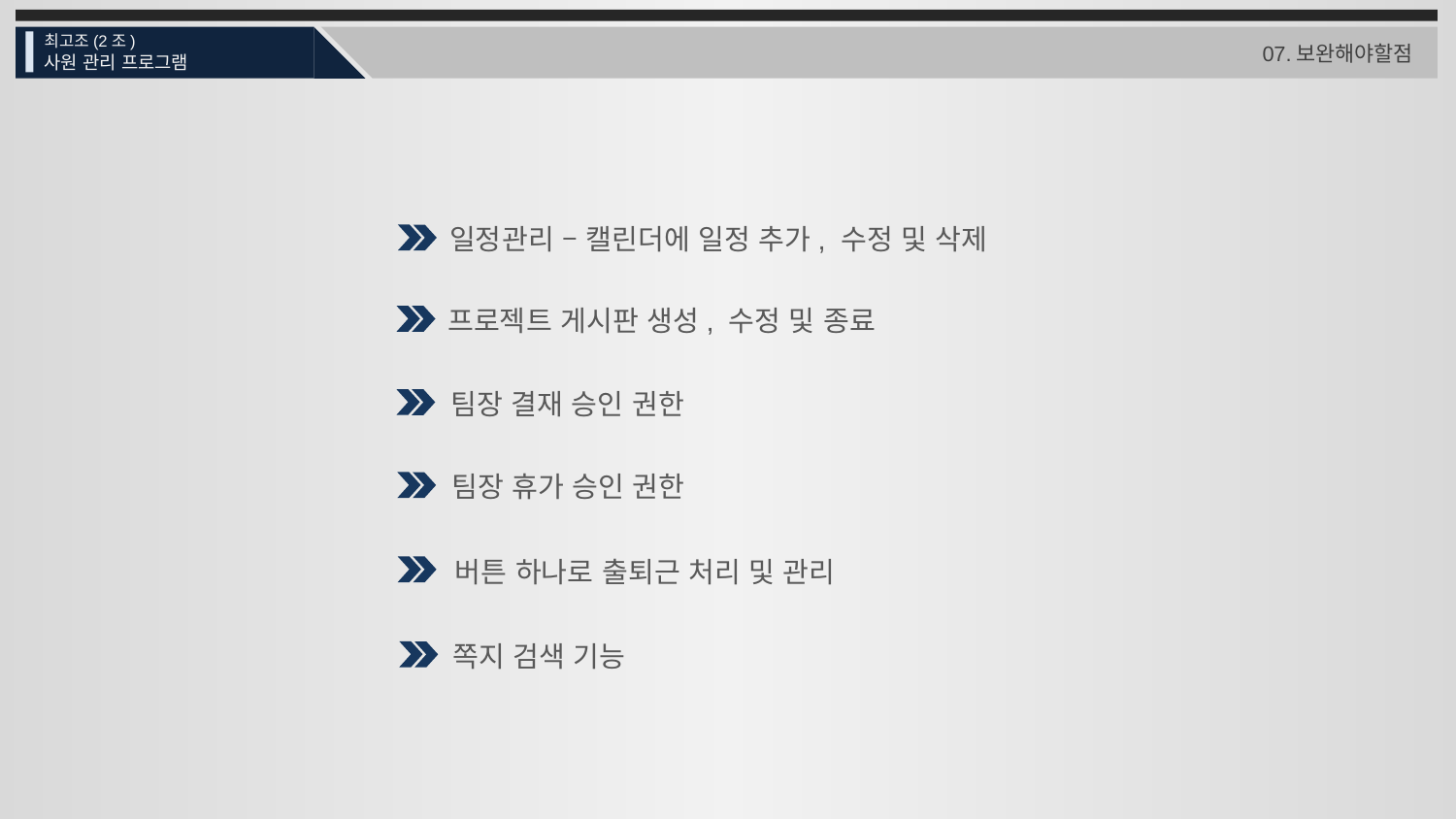

최고조(2조)

07.보완해야할점
사원 관리 프로그램
일정관리 – 캘린더에 일정 추가, 수정 및 삭제

프로젝트 게시판 생성, 수정 및 종료

팀장 결재 승인 권한

팀장 휴가 승인 권한

버튼 하나로 출퇴근 처리 및 관리

쪽지 검색 기능